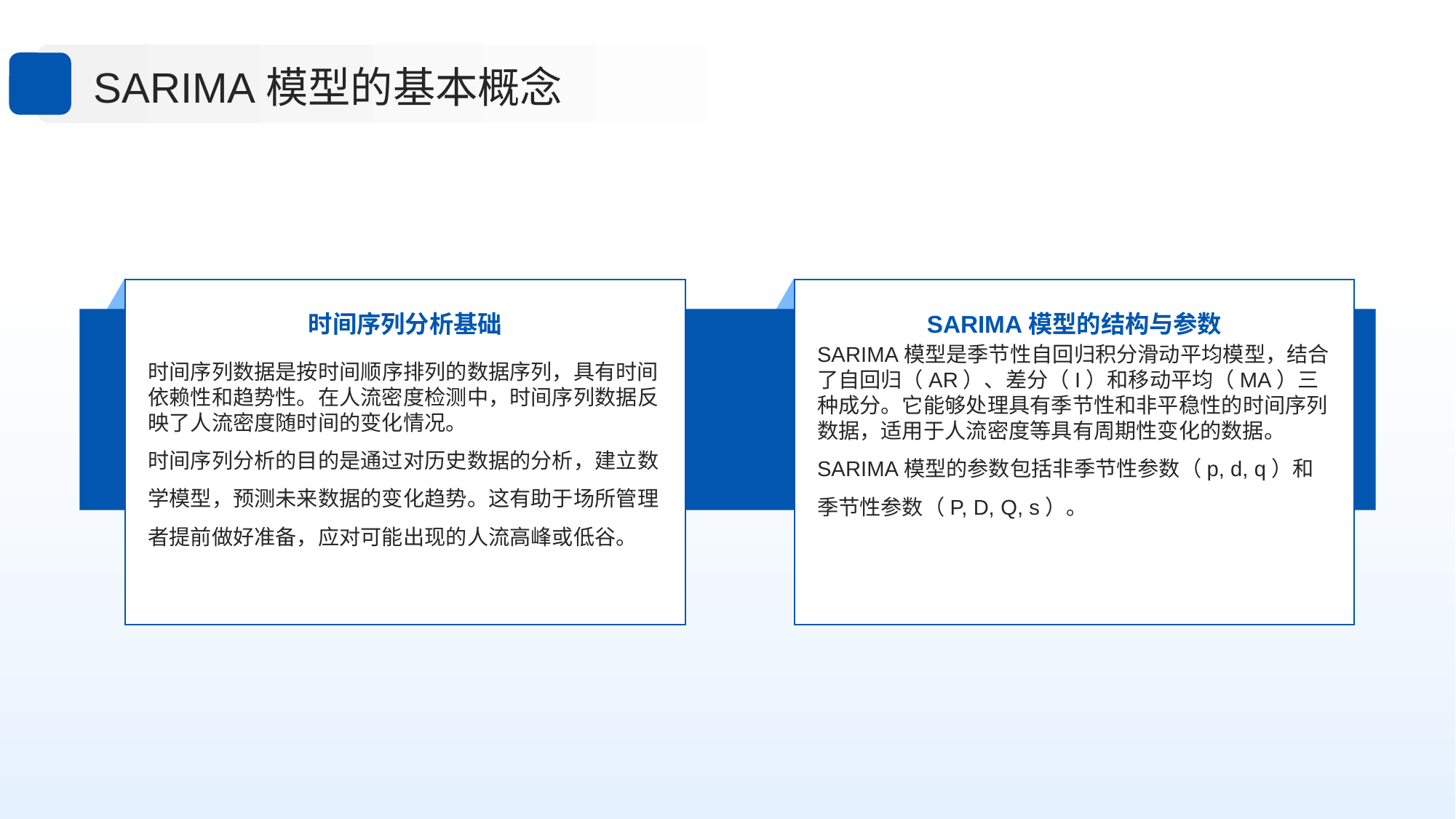

SARIMA模型的基本概念
时间序列分析基础
SARIMA模型的结构与参数

SARIMA模型是季节性自回归积分滑动平均模型，结合了自回归（AR）、差分（I）和移动平均（MA）三种成分。它能够处理具有季节性和非平稳性的时间序列数据，适用于人流密度等具有周期性变化的数据。
SARIMA模型的参数包括非季节性参数（p, d, q）和季节性参数（P, D, Q, s）。
时间序列数据是按时间顺序排列的数据序列，具有时间依赖性和趋势性。在人流密度检测中，时间序列数据反映了人流密度随时间的变化情况。
时间序列分析的目的是通过对历史数据的分析，建立数学模型，预测未来数据的变化趋势。这有助于场所管理者提前做好准备，应对可能出现的人流高峰或低谷。